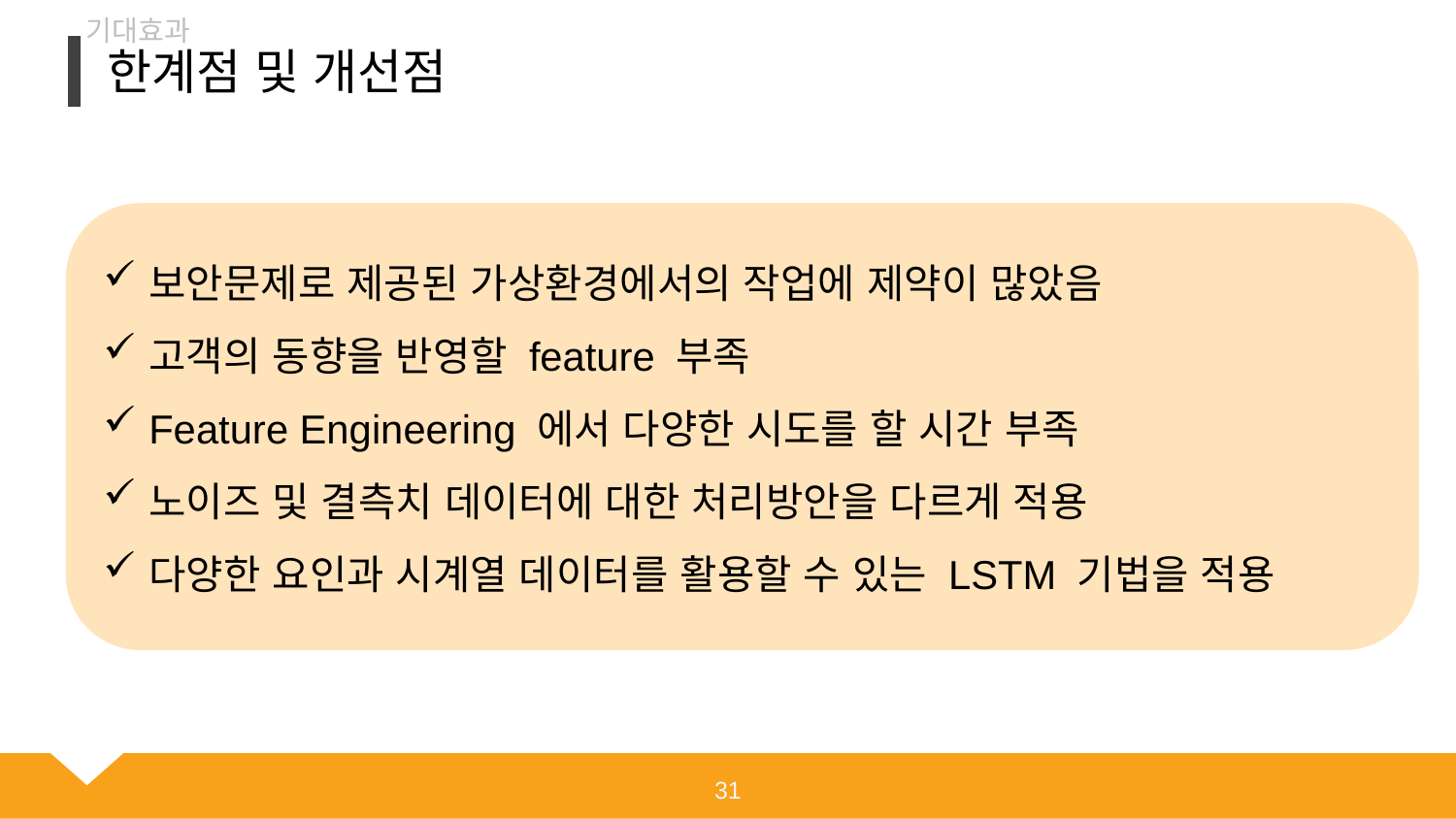

기대효과
한계점 및 개선점

보안문제로 제공된 가상환경에서의 작업에 제약이 많았음
고객의 동향을 반영할 feature 부족
Feature Engineering 에서 다양한 시도를 할 시간 부족
노이즈 및 결측치 데이터에 대한 처리방안을 다르게 적용
다양한 요인과 시계열 데이터를 활용할 수 있는 LSTM 기법을 적용
31